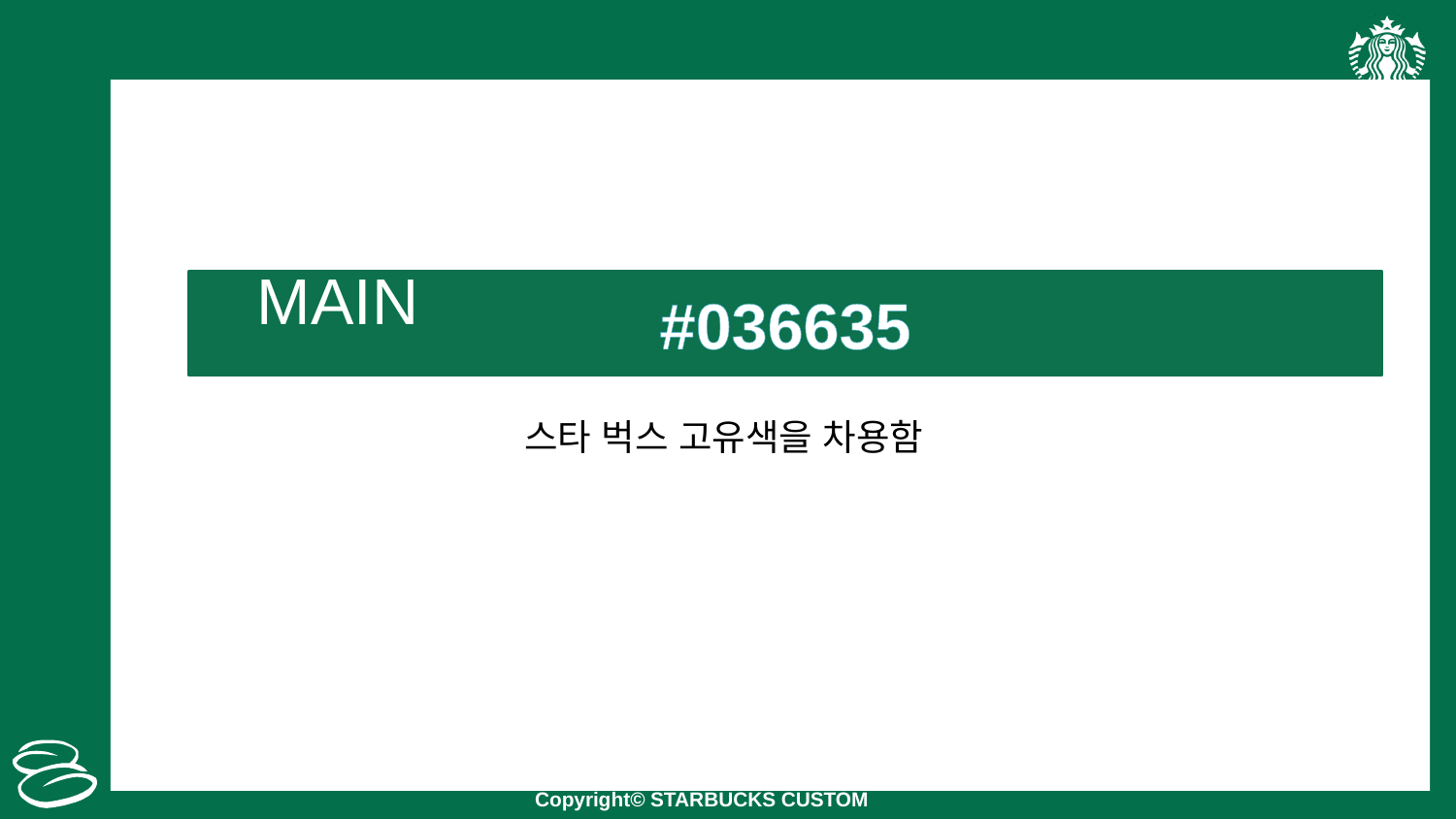

MAIN COLOR:
#036635
스타 벅스 고유색을 차용함